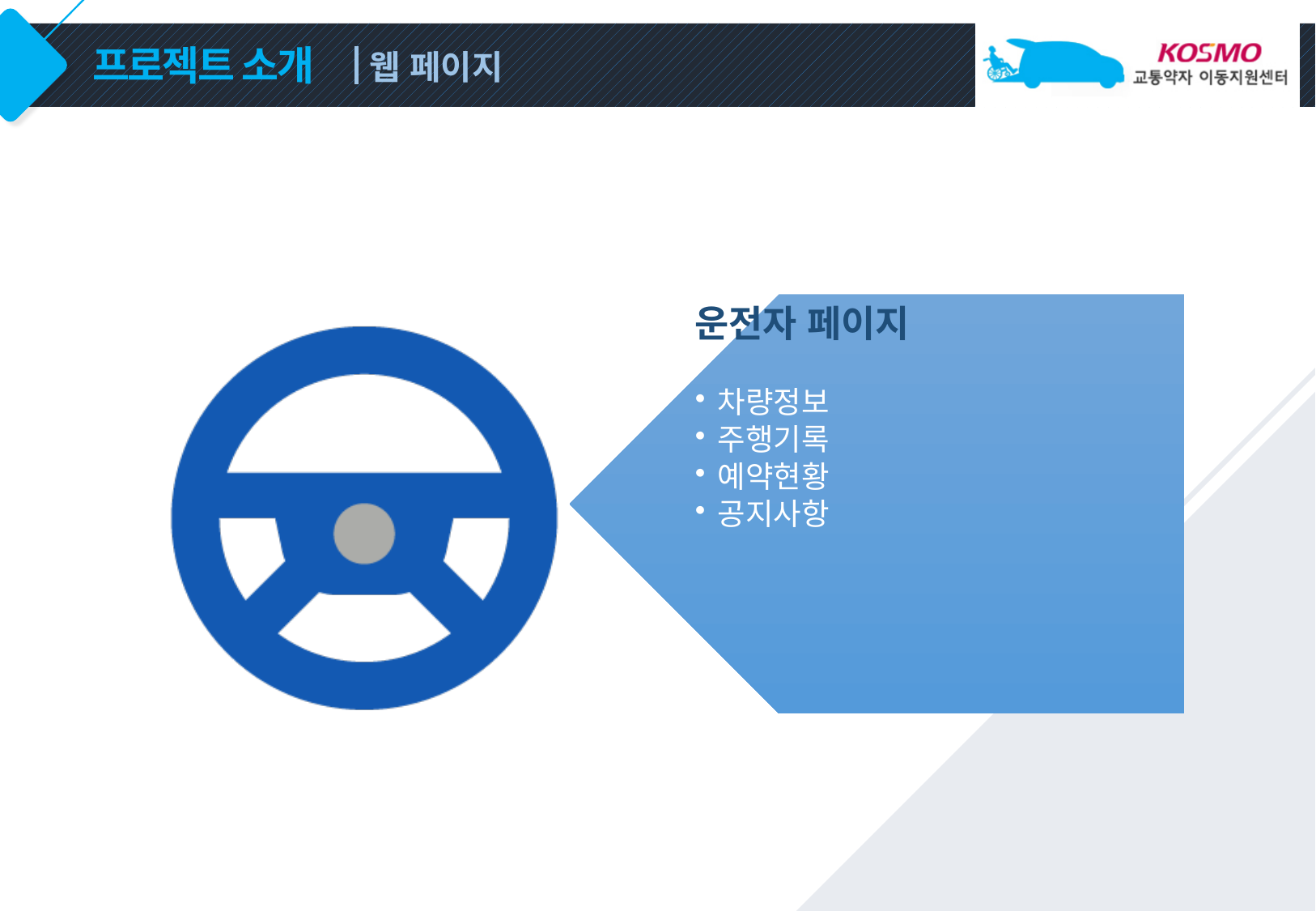

웹 페이지
# 프로젝트 소개
운전자 페이지

차량정보
주행기록
예약현황
공지사항